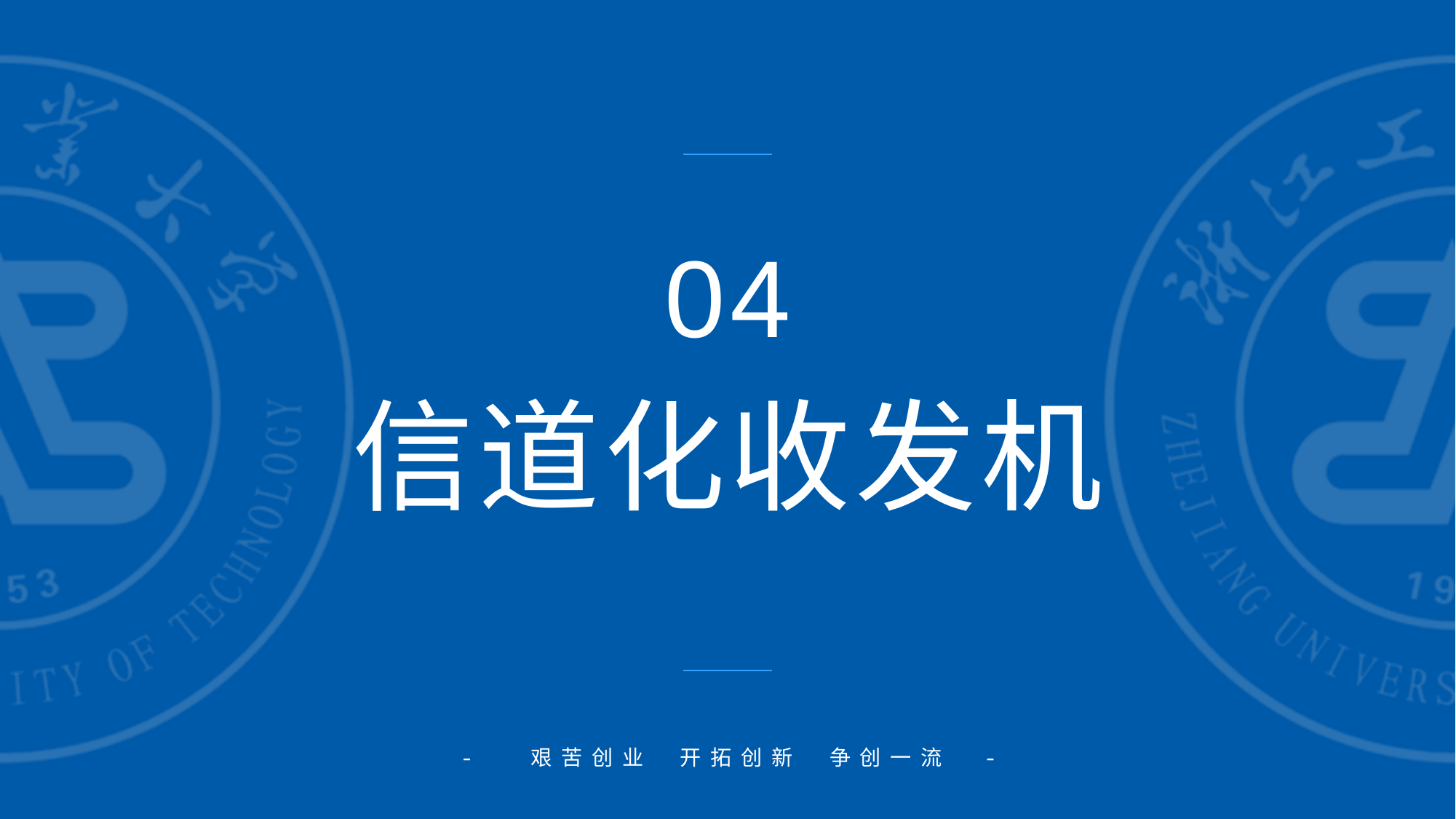

04
信道化收发机
-  艰苦创业  开拓创新  争创一流  -